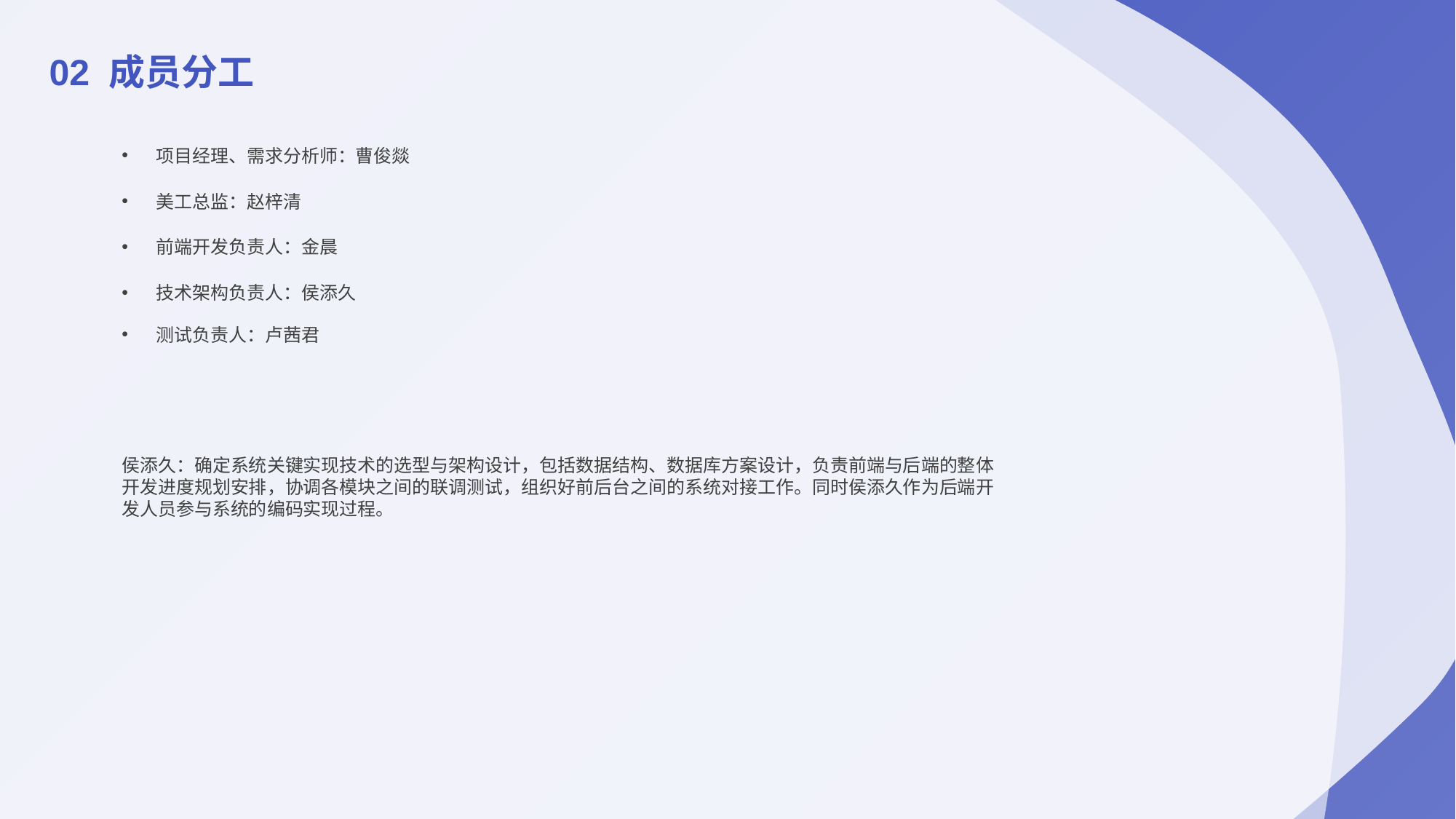

02 成员分工
项目经理、需求分析师：曹俊燚
美工总监：赵梓清
前端开发负责人：金晨
技术架构负责人：侯添久
测试负责人：卢茜君
侯添久：确定系统关键实现技术的选型与架构设计，包括数据结构、数据库方案设计，负责前端与后端的整体开发进度规划安排，协调各模块之间的联调测试，组织好前后台之间的系统对接工作。同时侯添久作为后端开发人员参与系统的编码实现过程。